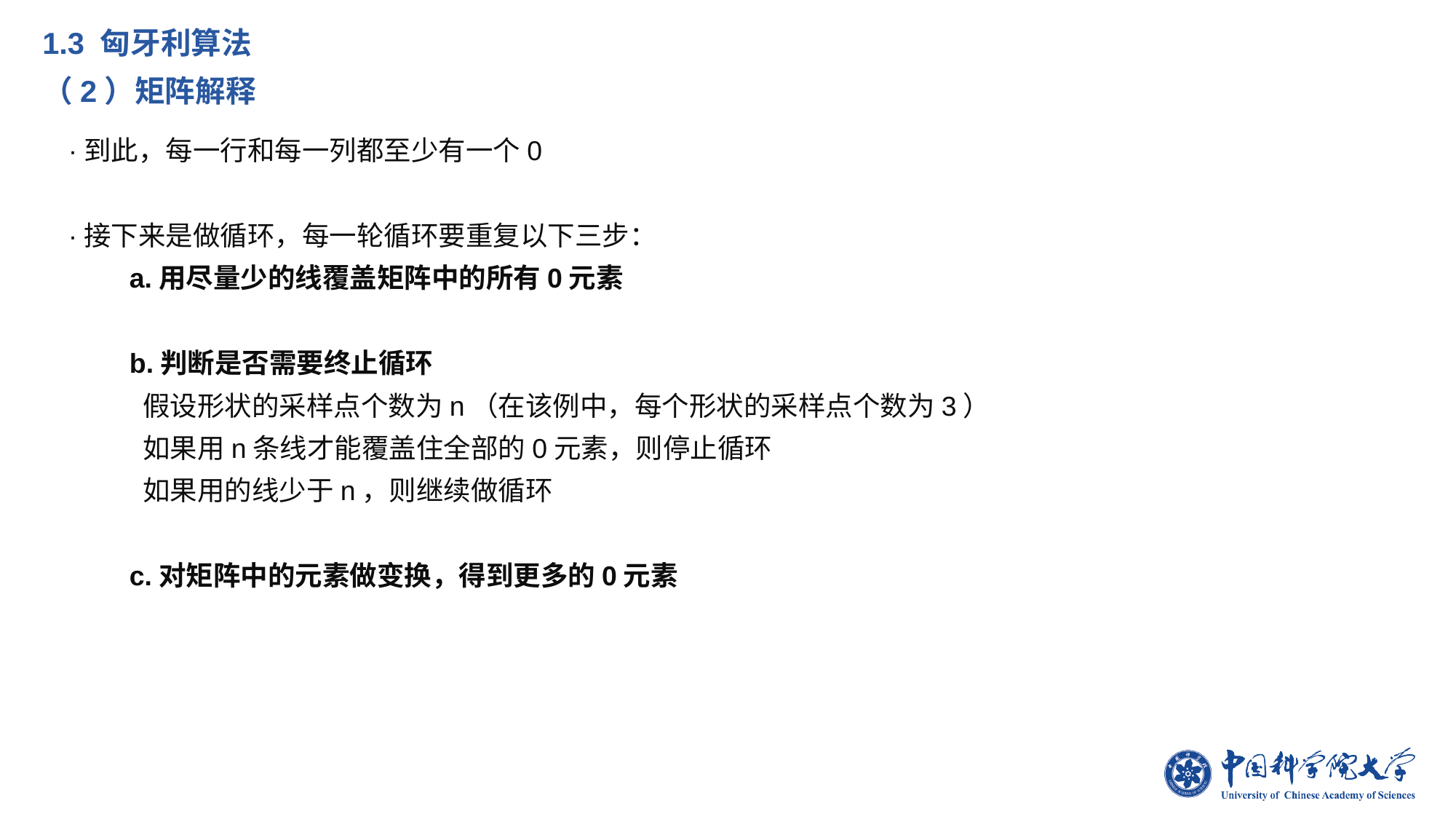

1.3 匈牙利算法
（2）矩阵解释
·到此，每一行和每一列都至少有一个0

·接下来是做循环，每一轮循环要重复以下三步：
        a.用尽量少的线覆盖矩阵中的所有0元素

        b.判断是否需要终止循环
           假设形状的采样点个数为n（在该例中，每个形状的采样点个数为3）
           如果用n条线才能覆盖住全部的0元素，则停止循环
           如果用的线少于n，则继续做循环

        c.对矩阵中的元素做变换，得到更多的0元素